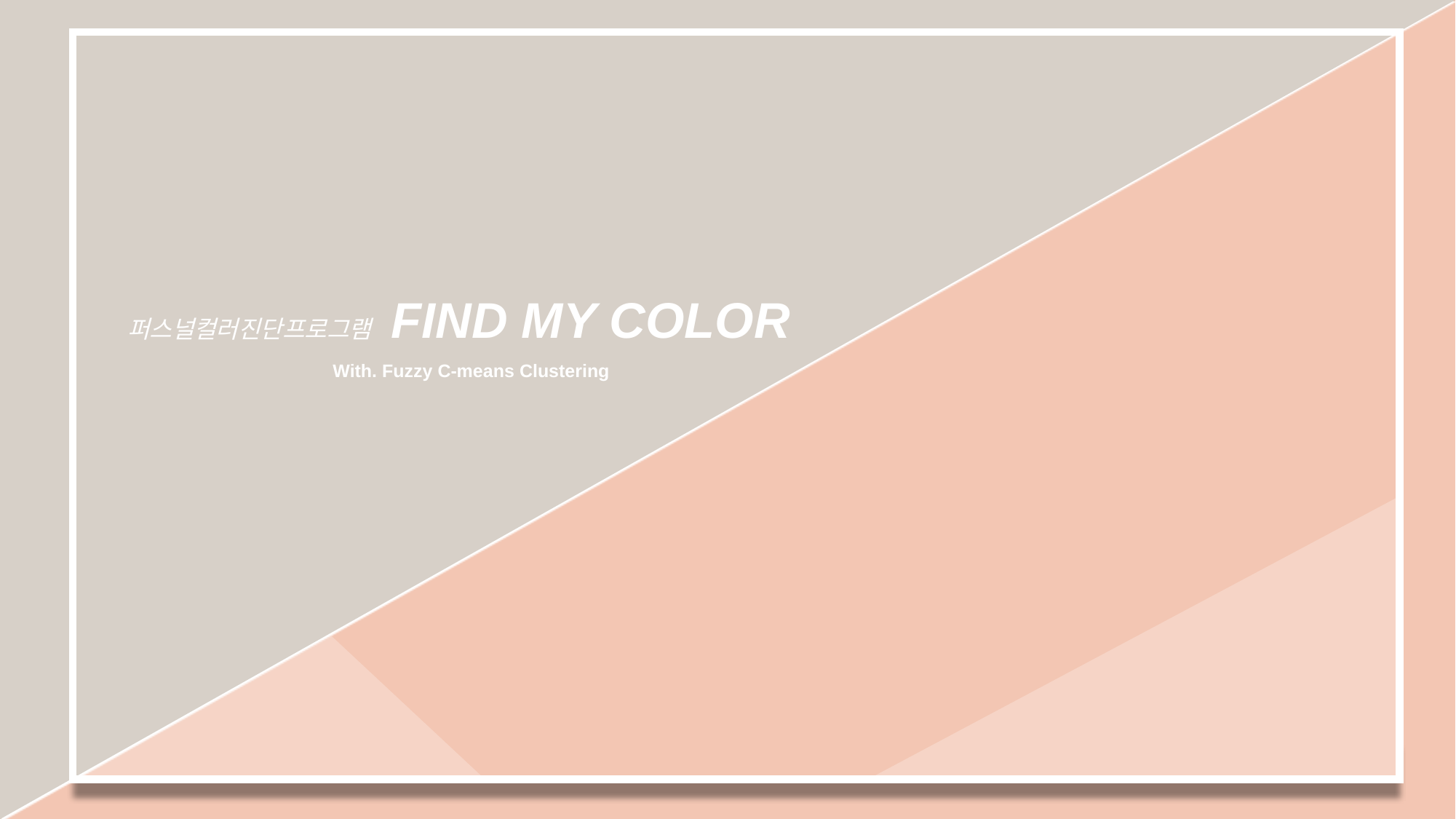

퍼스널컬러진단프로그램 FIND MY COLOR
With. Fuzzy C-means Clustering